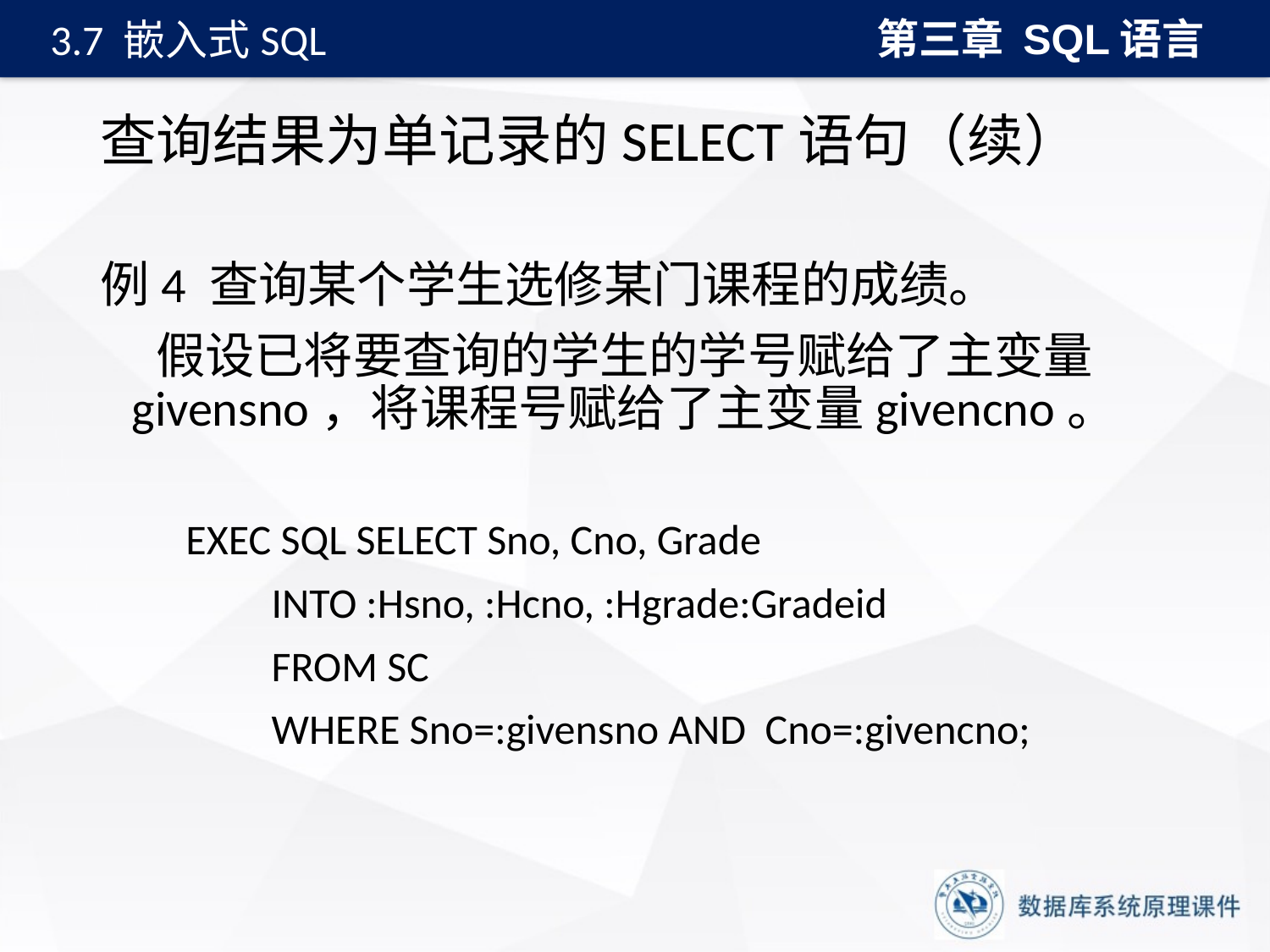

第三章 SQL语言
3.7 嵌入式SQL
# 查询结果为单记录的SELECT语句（续）
例4 查询某个学生选修某门课程的成绩。
    假设已将要查询的学生的学号赋给了主变量givensno，将课程号赋给了主变量givencno。

         EXEC SQL SELECT Sno, Cno, Grade
                  INTO :Hsno, :Hcno, :Hgrade:Gradeid
                  FROM SC
                  WHERE Sno=:givensno AND  Cno=:givencno;